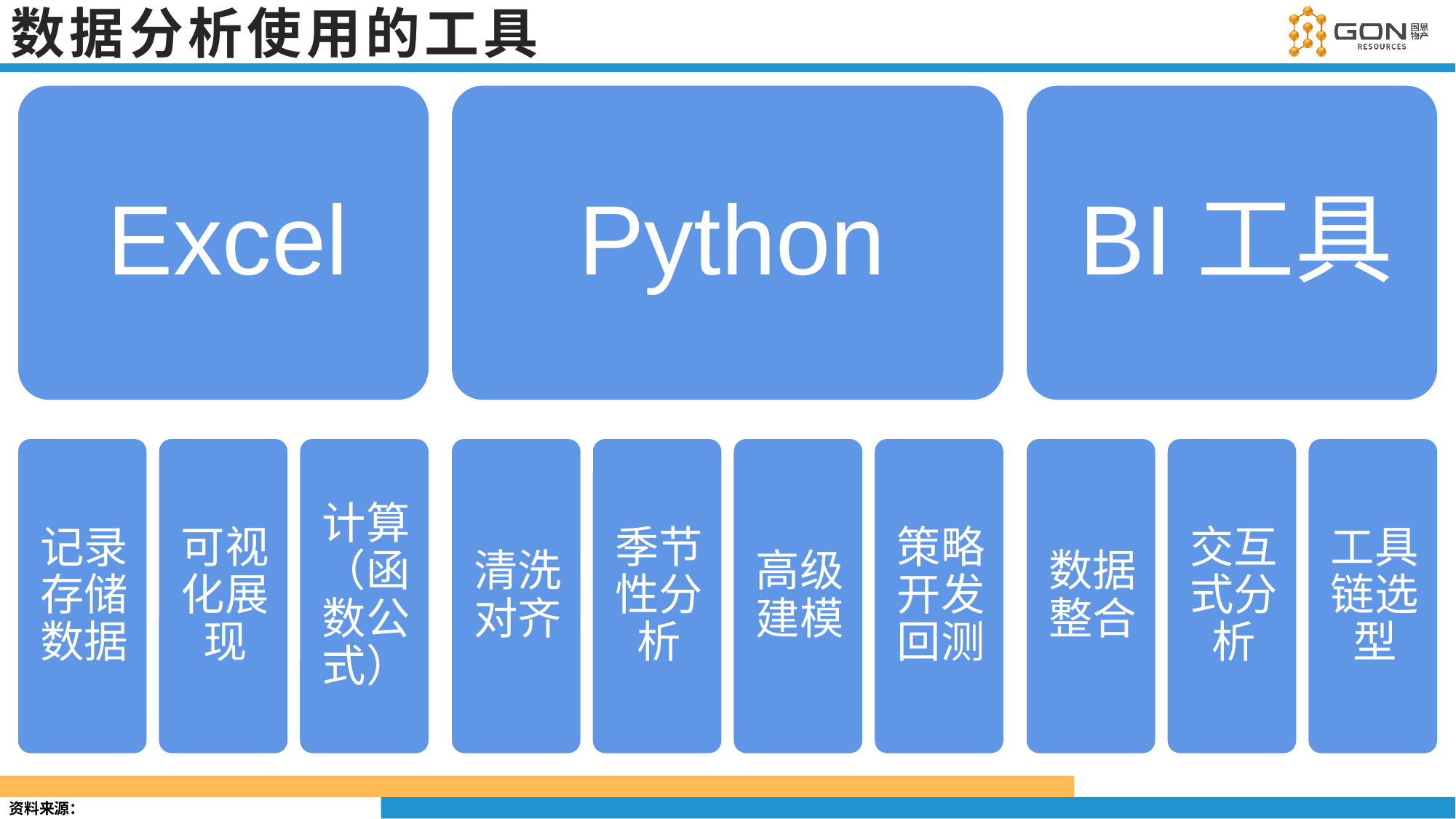

# 数据分析使用的工具
Excel
记录存储数据
可视化展现
计算（函数公式）
Python
清洗对齐
季节性分析
高级建模
策略开发回测
BI工具
数据整合
交互式分析
工具链选型